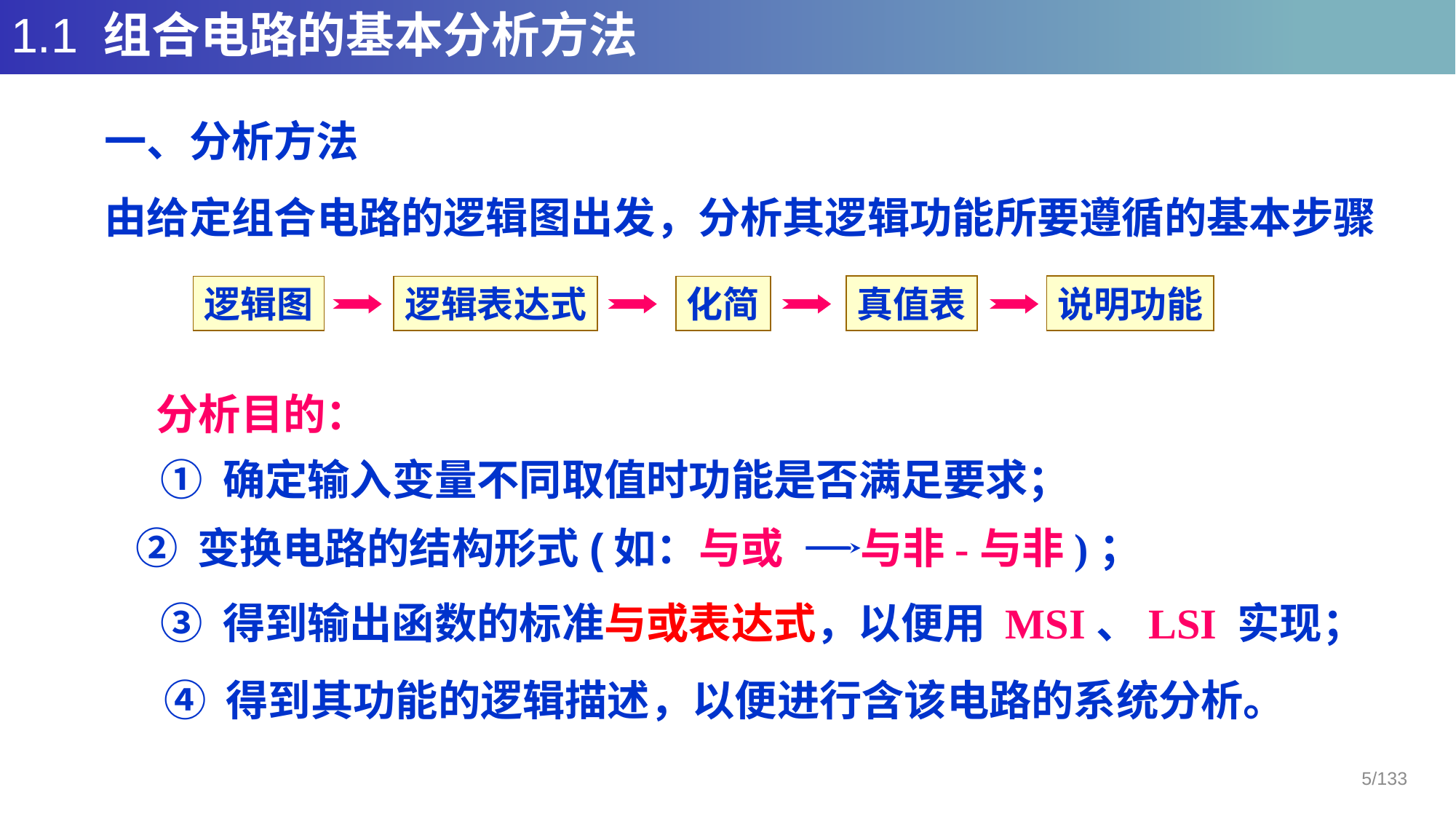

# 1.1 组合电路的基本分析方法
一、分析方法
由给定组合电路的逻辑图出发，分析其逻辑功能所要遵循的基本步骤
真值表
说明功能
逻辑图
逻辑表达式
化简

分析目的：
① 确定输入变量不同取值时功能是否满足要求；
② 变换电路的结构形式(如：与或        与非-与非)；

③ 得到输出函数的标准与或表达式，以便用 MSI、LSI 实现；
④ 得到其功能的逻辑描述，以便进行含该电路的系统分析。
5/133